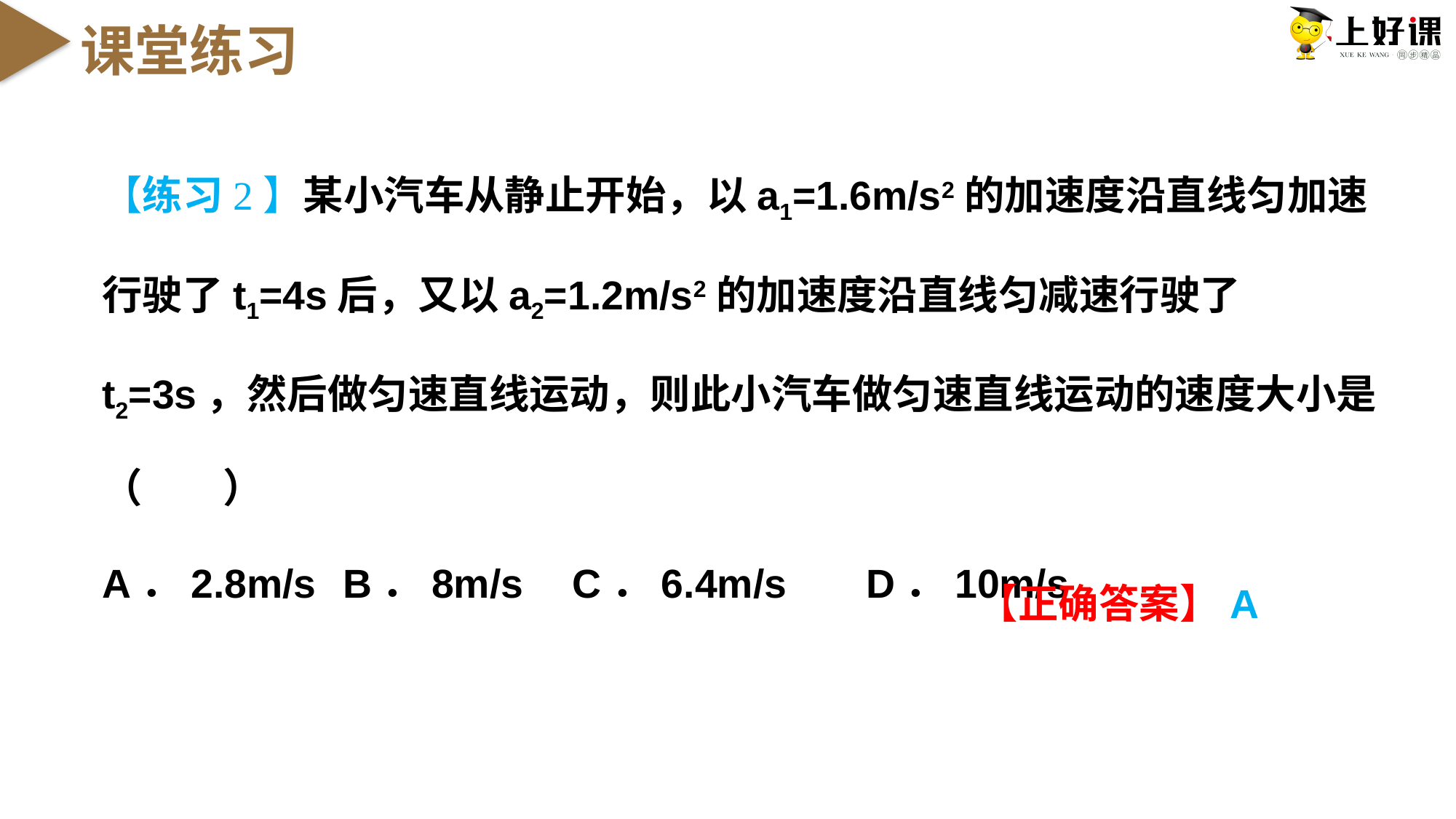

课堂练习
【练习2】某小汽车从静止开始，以a1=1.6m/s2的加速度沿直线匀加速行驶了t1=4s后，又以a2=1.2m/s2的加速度沿直线匀减速行驶了t2=3s，然后做匀速直线运动，则此小汽车做匀速直线运动的速度大小是（　　）
A．2.8m/s	  B．8m/s	   C．6.4m/s	D．10m/s
【正确答案】A